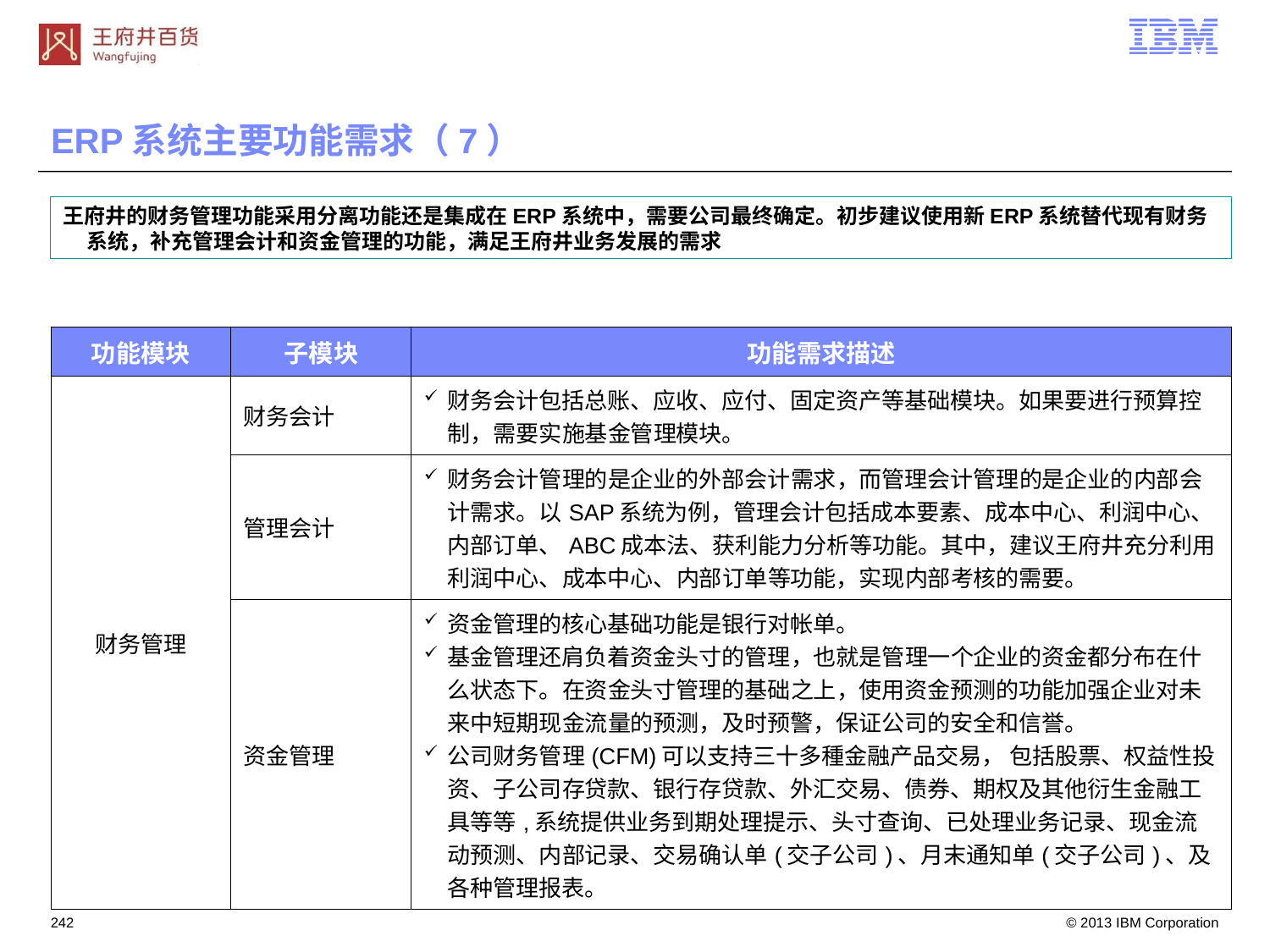

# ERP系统主要功能需求（7）
王府井的财务管理功能采用分离功能还是集成在ERP系统中，需要公司最终确定。初步建议使用新ERP系统替代现有财务系统，补充管理会计和资金管理的功能，满足王府井业务发展的需求
| 功能模块 | 子模块 | 功能需求描述 |
| --- | --- | --- |
| 财务管理 | 财务会计 | 财务会计包括总账、应收、应付、固定资产等基础模块。如果要进行预算控制，需要实施基金管理模块。 |
|  | 管理会计 | 财务会计管理的是企业的外部会计需求，而管理会计管理的是企业的内部会计需求。以SAP系统为例，管理会计包括成本要素、成本中心、利润中心、内部订单、ABC成本法、获利能力分析等功能。其中，建议王府井充分利用利润中心、成本中心、内部订单等功能，实现内部考核的需要。 |
|  | 资金管理 | 资金管理的核心基础功能是银行对帐单。 基金管理还肩负着资金头寸的管理，也就是管理一个企业的资金都分布在什么状态下。在资金头寸管理的基础之上，使用资金预测的功能加强企业对未来中短期现金流量的预测，及时预警，保证公司的安全和信誉。 公司财务管理(CFM)可以支持三十多種金融产品交易， 包括股票、权益性投资、子公司存贷款、银行存贷款、外汇交易、债券、期权及其他衍生金融工具等等,系统提供业务到期处理提示、头寸查询、已处理业务记录、现金流动预测、内部记录、交易确认单(交子公司)、月末通知单(交子公司)、及各种管理报表。 |
242